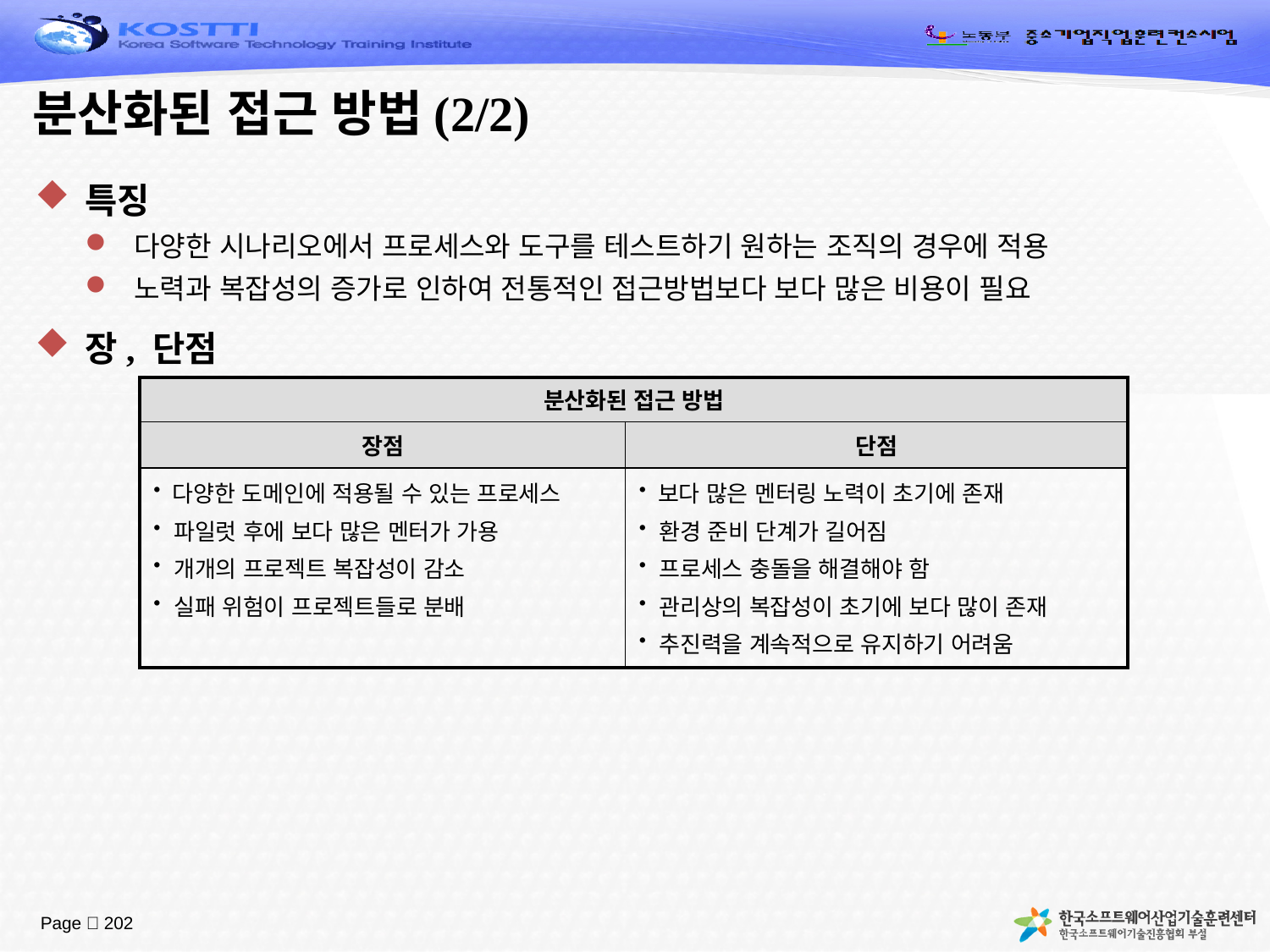

# 분산화된 접근 방법(2/2)
특징
다양한 시나리오에서 프로세스와 도구를 테스트하기 원하는 조직의 경우에 적용
노력과 복잡성의 증가로 인하여 전통적인 접근방법보다 보다 많은 비용이 필요
장, 단점
| 분산화된 접근 방법 |  |
| --- | --- |
| 장점 | 단점 |
| 다양한 도메인에 적용될 수 있는 프로세스 파일럿 후에 보다 많은 멘터가 가용 개개의 프로젝트 복잡성이 감소 실패 위험이 프로젝트들로 분배 | 보다 많은 멘터링 노력이 초기에 존재 환경 준비 단계가 길어짐 프로세스 충돌을 해결해야 함 관리상의 복잡성이 초기에 보다 많이 존재 추진력을 계속적으로 유지하기 어려움 |